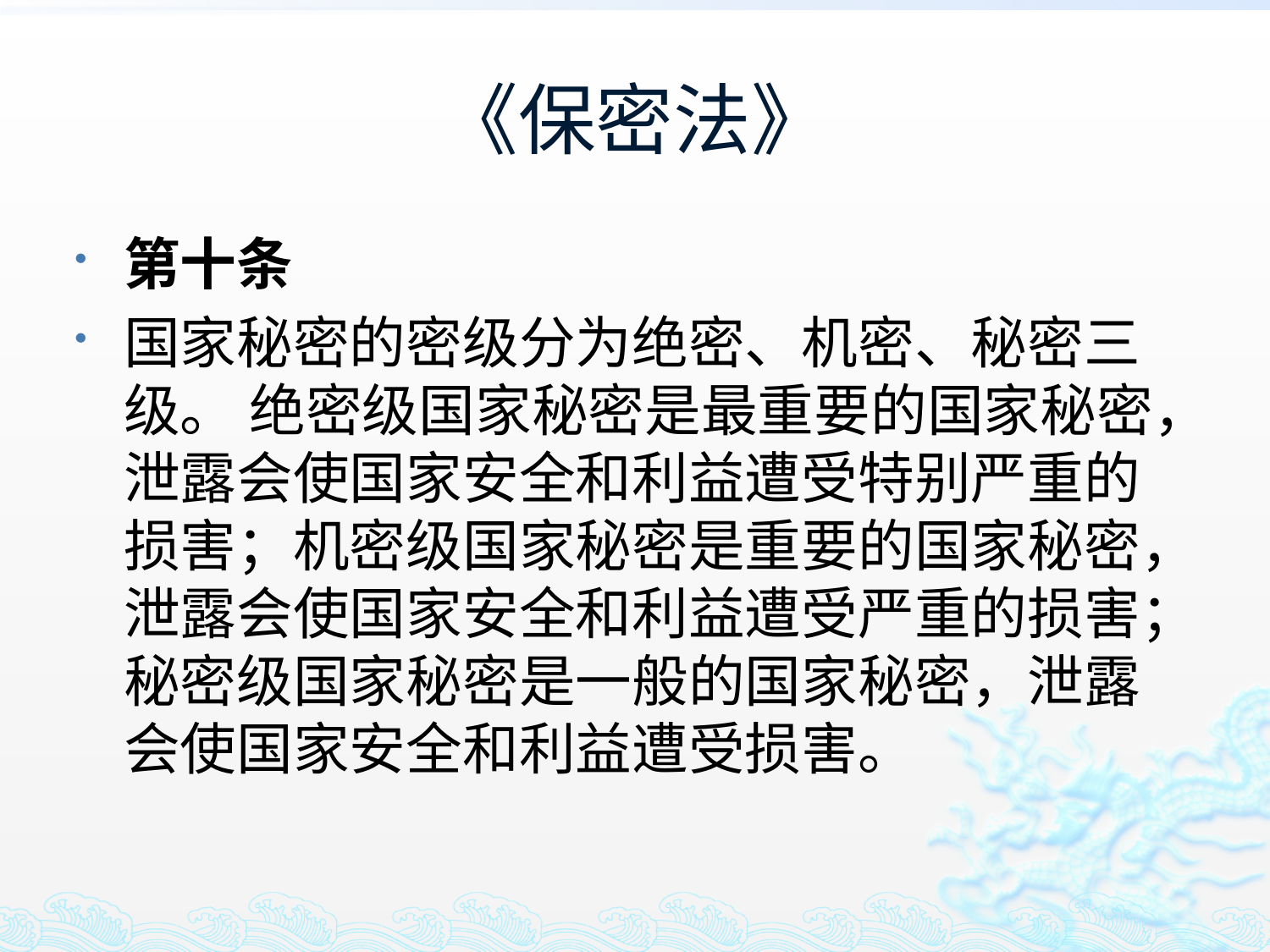

# 《保密法》
第十条
国家秘密的密级分为绝密、机密、秘密三级。 绝密级国家秘密是最重要的国家秘密，泄露会使国家安全和利益遭受特别严重的损害；机密级国家秘密是重要的国家秘密，泄露会使国家安全和利益遭受严重的损害；秘密级国家秘密是一般的国家秘密，泄露会使国家安全和利益遭受损害。